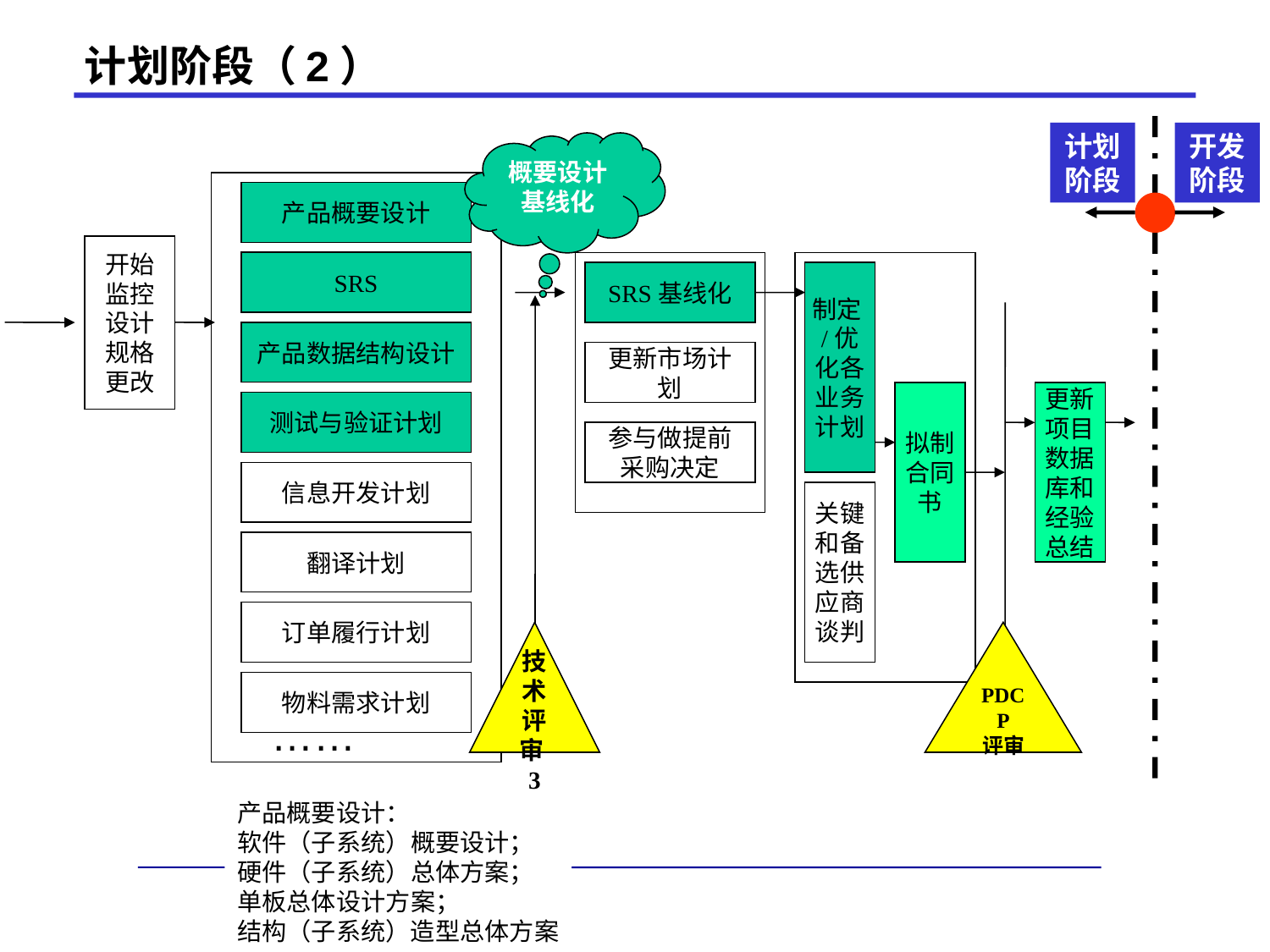

计划阶段（2）

计划阶段
开发阶段
概要设计基线化

产品概要设计

开始监控设计规格更改
SRS

SRS基线化
制定/优化各业务计划

产品数据结构设计
更新市场计划
拟制合同书
更新项目数据库和经验总结
测试与验证计划
参与做提前采购决定

信息开发计划

关键和备选供应商谈判
翻译计划
订单履行计划
技术评审3
PDCP
评审
物料需求计划
……
产品概要设计：
软件（子系统）概要设计；
硬件（子系统）总体方案；
单板总体设计方案；
结构（子系统）造型总体方案